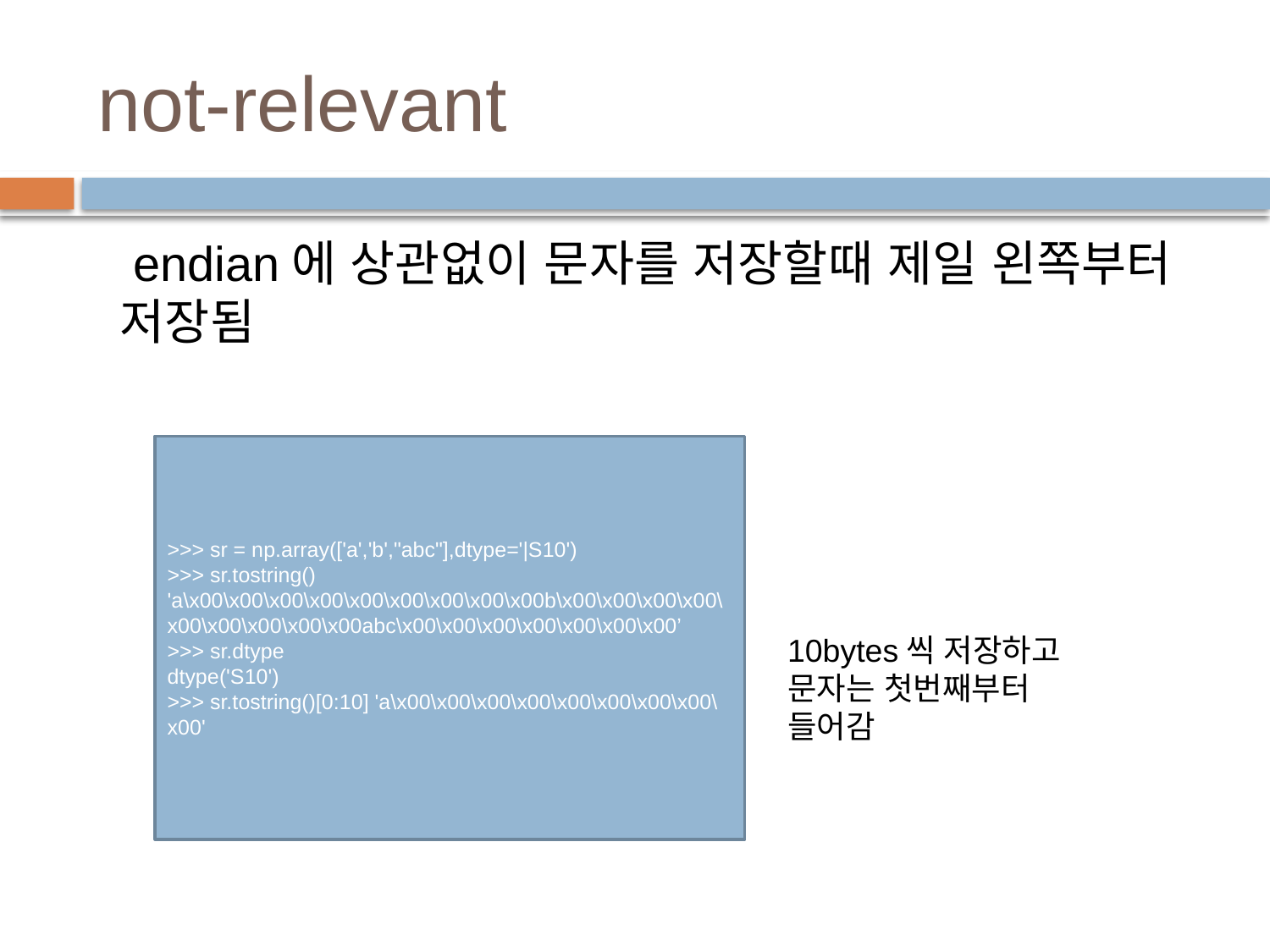

# not-relevant
 endian에 상관없이 문자를 저장할때 제일 왼쪽부터 저장됨
>>> sr = np.array(['a','b',"abc"],dtype='|S10')
>>> sr.tostring()
'a\x00\x00\x00\x00\x00\x00\x00\x00\x00b\x00\x00\x00\x00\x00\x00\x00\x00\x00abc\x00\x00\x00\x00\x00\x00\x00’
>>> sr.dtype
dtype('S10')
>>> sr.tostring()[0:10] 'a\x00\x00\x00\x00\x00\x00\x00\x00\x00'

10bytes씩 저장하고 문자는 첫번째부터 들어감
.